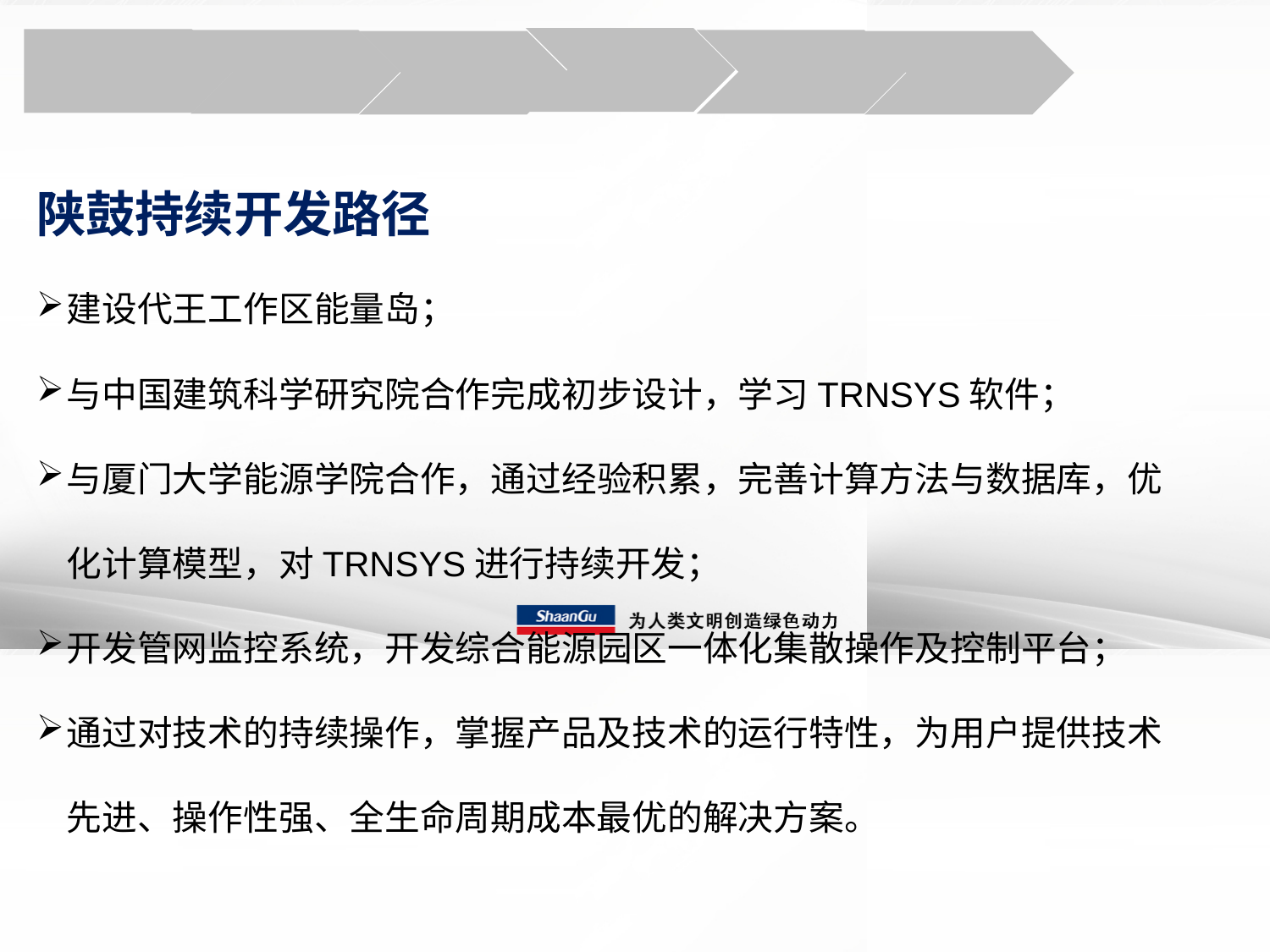

陕鼓持续开发路径
建设代王工作区能量岛；
与中国建筑科学研究院合作完成初步设计，学习TRNSYS软件；
与厦门大学能源学院合作，通过经验积累，完善计算方法与数据库，优化计算模型，对TRNSYS进行持续开发；
开发管网监控系统，开发综合能源园区一体化集散操作及控制平台；
通过对技术的持续操作，掌握产品及技术的运行特性，为用户提供技术先进、操作性强、全生命周期成本最优的解决方案。